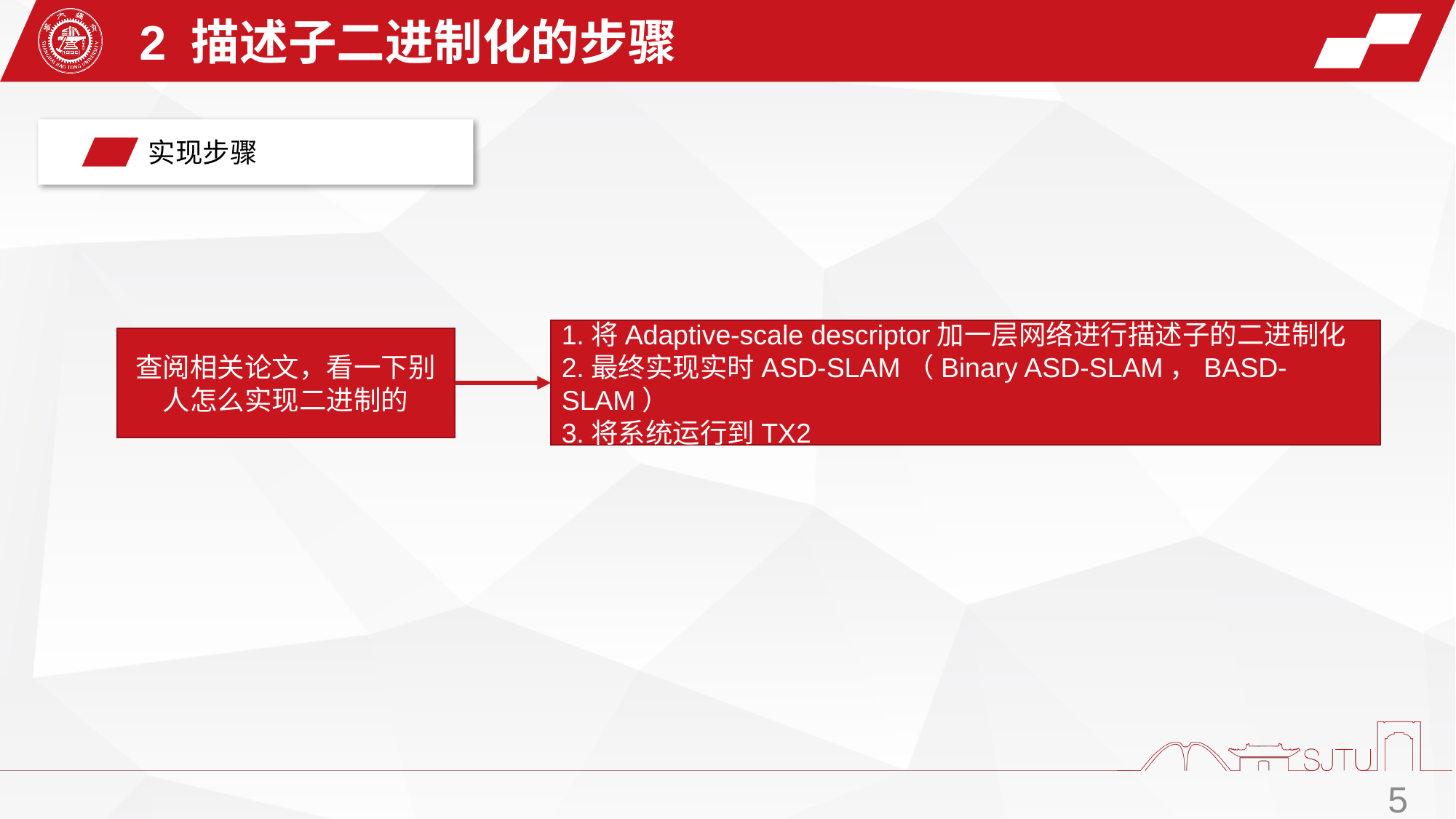

2 描述子二进制化的步骤
               实现步骤

1.将Adaptive-scale descriptor加一层网络进行描述子的二进制化
2.最终实现实时ASD-SLAM（Binary ASD-SLAM，BASD-SLAM）
3.将系统运行到TX2
查阅相关论文，看一下别人怎么实现二进制的

5